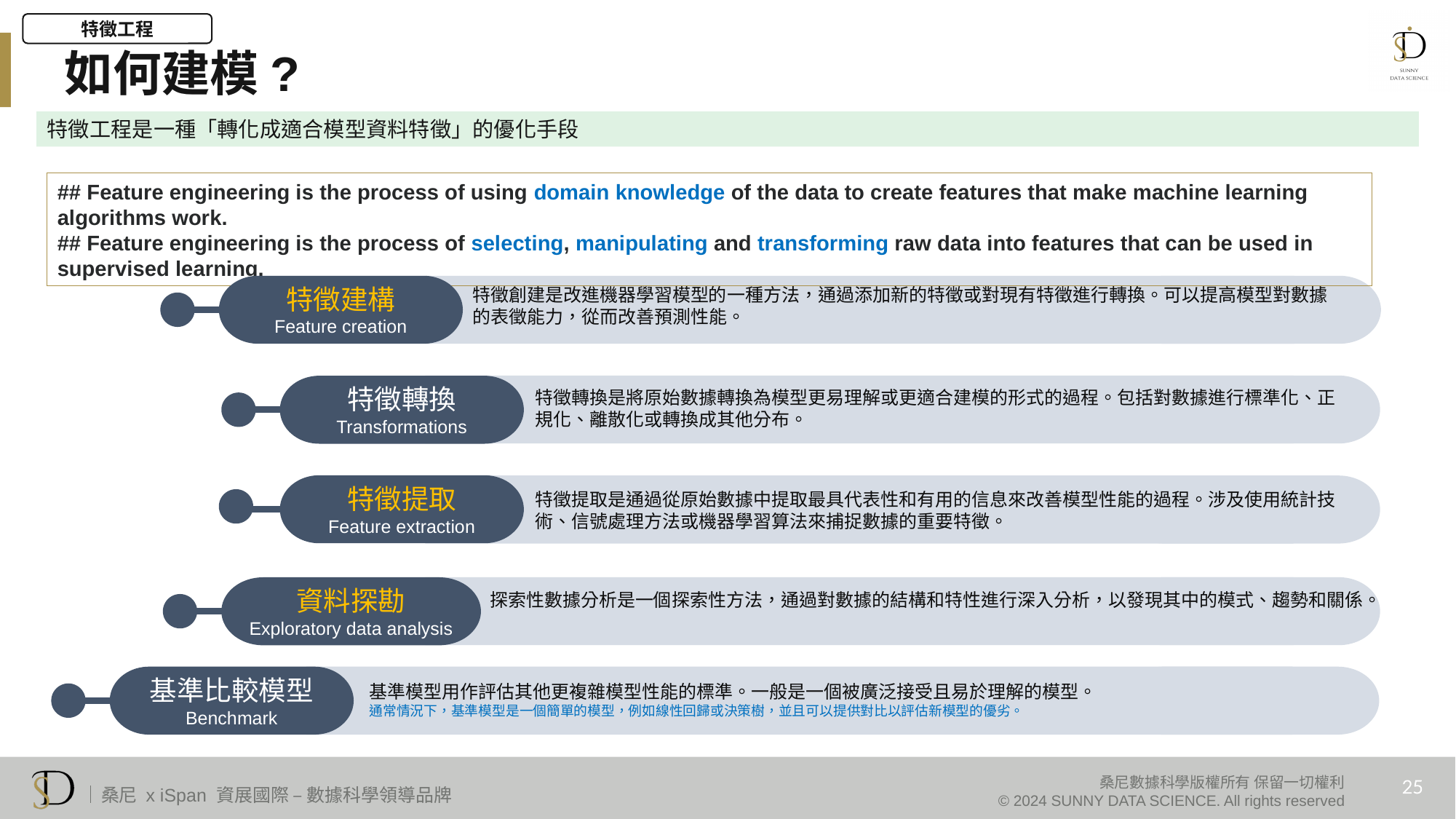

特徵工程
如何建模?
特徵工程是一種「轉化成適合模型資料特徵」的優化手段
## Feature engineering is the process of using domain knowledge of the data to create features that make machine learning algorithms work.  ## Feature engineering is the process of selecting, manipulating and transforming raw data into features that can be used in supervised learning.

特徵建構
Feature creation
特徵創建是改進機器學習模型的一種方法，通過添加新的特徵或對現有特徵進行轉換。可以提高模型對數據的表徵能力，從而改善預測性能。

特徵
工程

特徵轉換
Transformations
特徵轉換是將原始數據轉換為模型更易理解或更適合建模的形式的過程。包括對數據進行標準化、正規化、離散化或轉換成其他分布。

特徵提取
Feature extraction

特徵提取是通過從原始數據中提取最具代表性和有用的信息來改善模型性能的過程。涉及使用統計技術、信號處理方法或機器學習算法來捕捉數據的重要特徵。

資料探勘
Exploratory data analysis
探索性數據分析是一個探索性方法，通過對數據的結構和特性進行深入分析，以發現其中的模式、趨勢和關係。

基準比較模型
Benchmark

基準模型用作評估其他更複雜模型性能的標準。一般是一個被廣泛接受且易於理解的模型。
通常情況下，基準模型是一個簡單的模型，例如線性回歸或決策樹，並且可以提供對比以評估新模型的優劣。